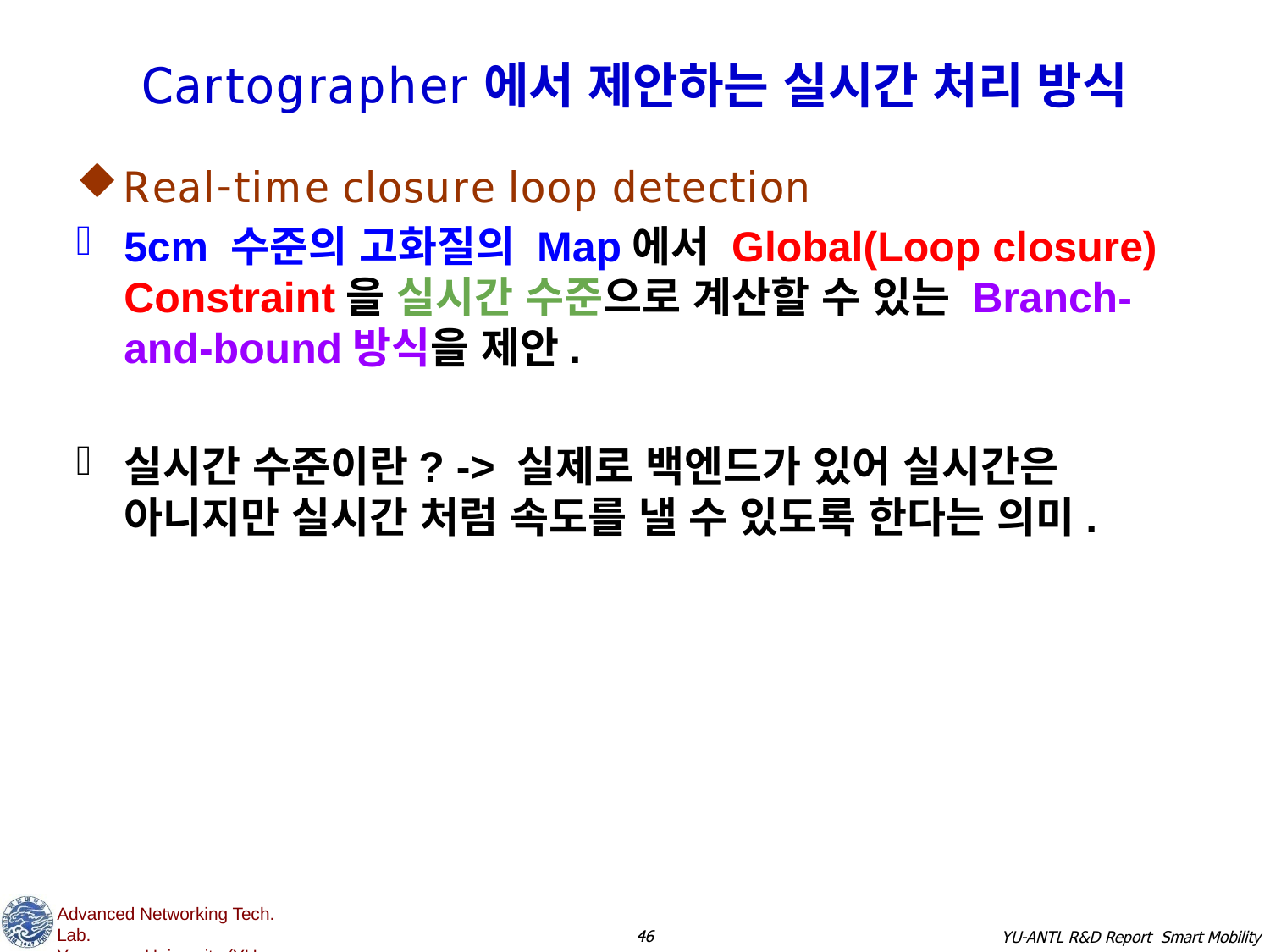

# Cartographer에서 제안하는 실시간 처리 방식
Real-time closure loop detection
5cm 수준의 고화질의 Map에서 Global(Loop closure) Constraint을 실시간 수준으로 계산할 수 있는 Branch-and-bound방식을 제안.

실시간 수준이란? -> 실제로 백엔드가 있어 실시간은 아니지만 실시간 처럼 속도를 낼 수 있도록 한다는 의미.